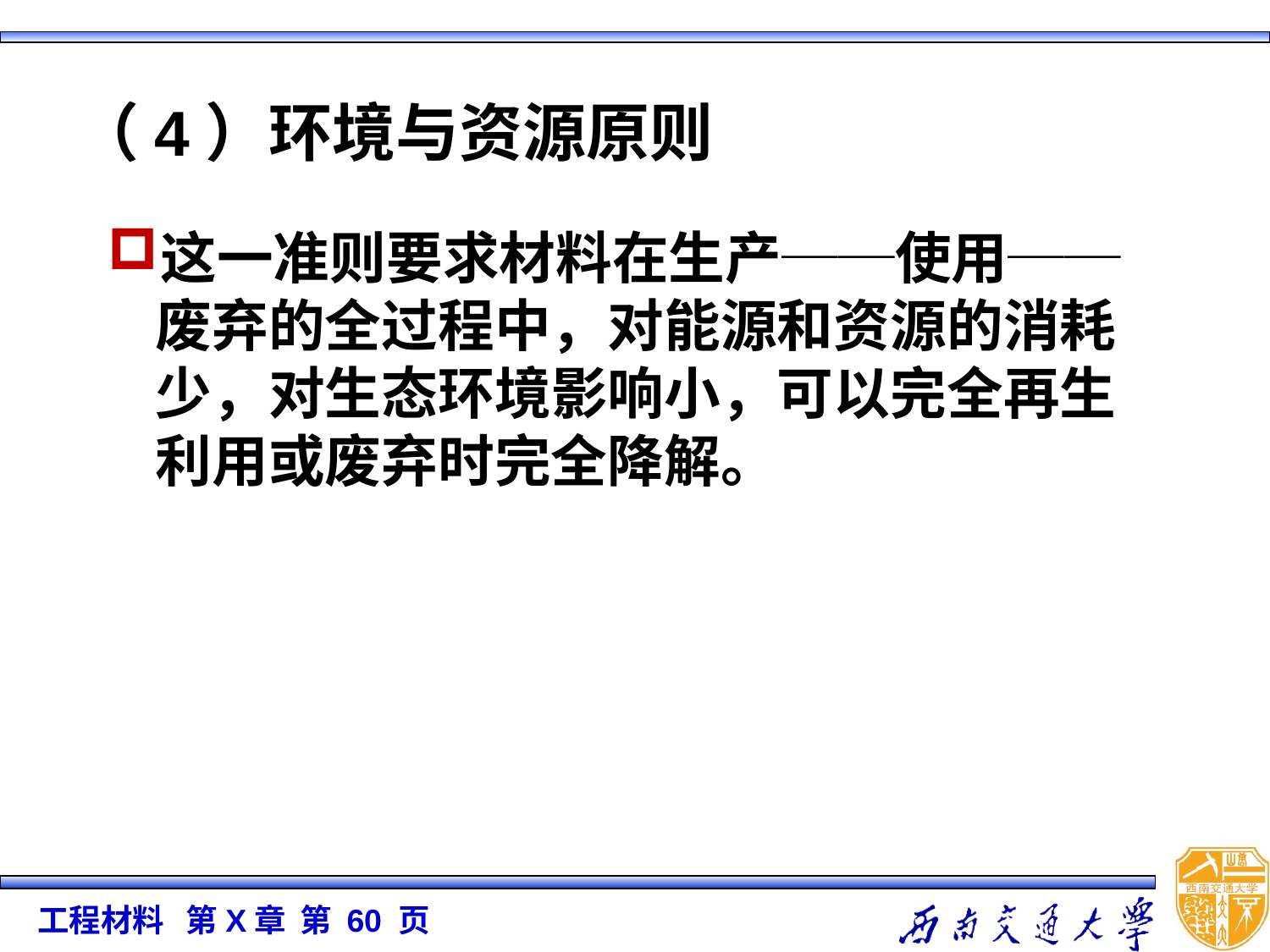

# （4）环境与资源原则
这一准则要求材料在生产──使用──废弃的全过程中，对能源和资源的消耗少，对生态环境影响小，可以完全再生利用或废弃时完全降解。